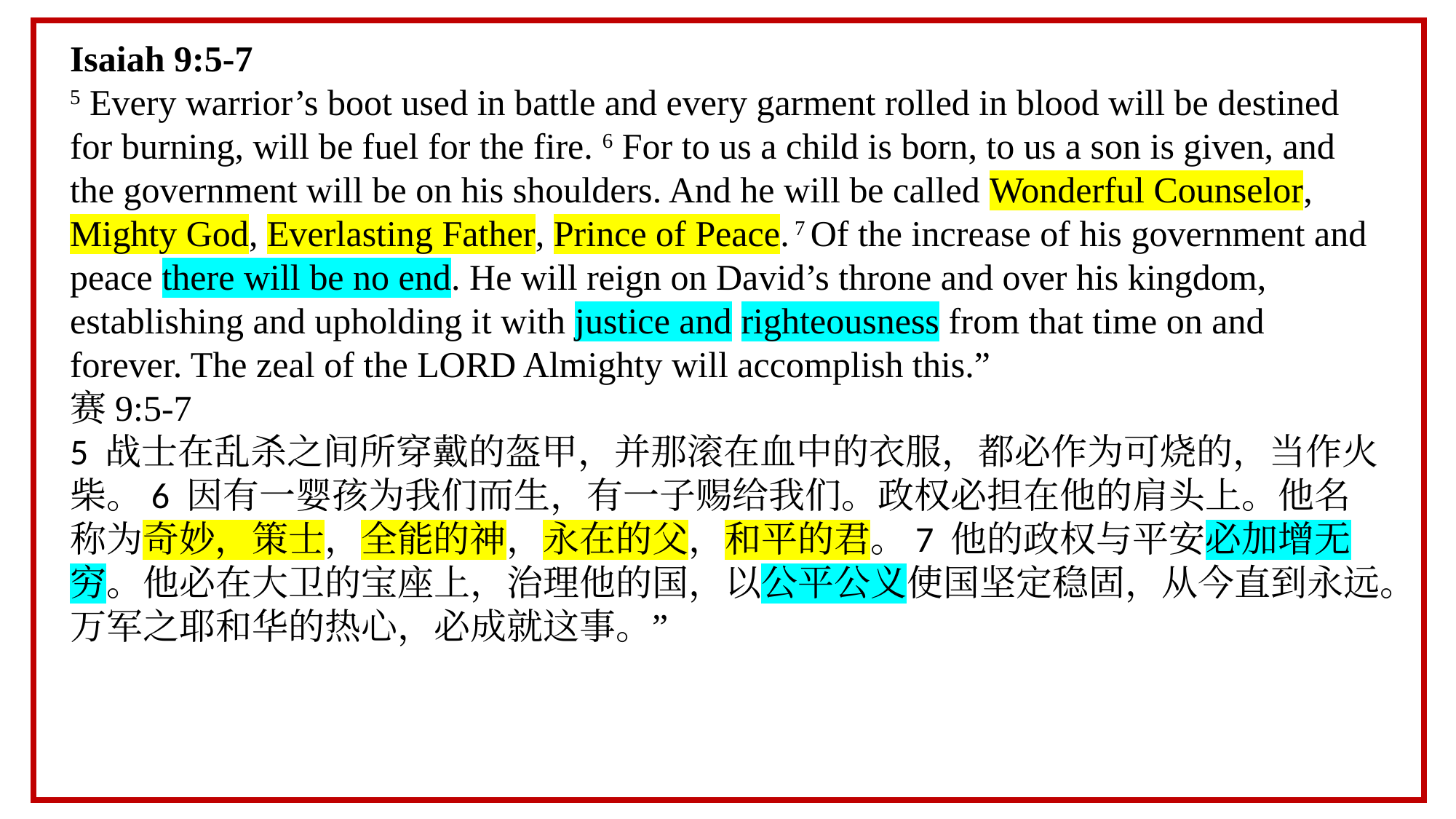

Isaiah 9:5-7
5 Every warrior’s boot used in battle and every garment rolled in blood will be destined for burning, will be fuel for the fire. 6 For to us a child is born, to us a son is given, and the government will be on his shoulders. And he will be called Wonderful Counselor, Mighty God, Everlasting Father, Prince of Peace. 7 Of the increase of his government and peace there will be no end. He will reign on David’s throne and over his kingdom, establishing and upholding it with justice and righteousness from that time on and forever. The zeal of the LORD Almighty will accomplish this.”
赛9:5-7
5 战士在乱杀之间所穿戴的盔甲，并那滚在血中的衣服，都必作为可烧的，当作火柴。6 因有一婴孩为我们而生，有一子赐给我们。政权必担在他的肩头上。他名称为奇妙，策士，全能的神，永在的父，和平的君。7 他的政权与平安必加增无穷。他必在大卫的宝座上，治理他的国，以公平公义使国坚定稳固，从今直到永远。万军之耶和华的热心，必成就这事。”